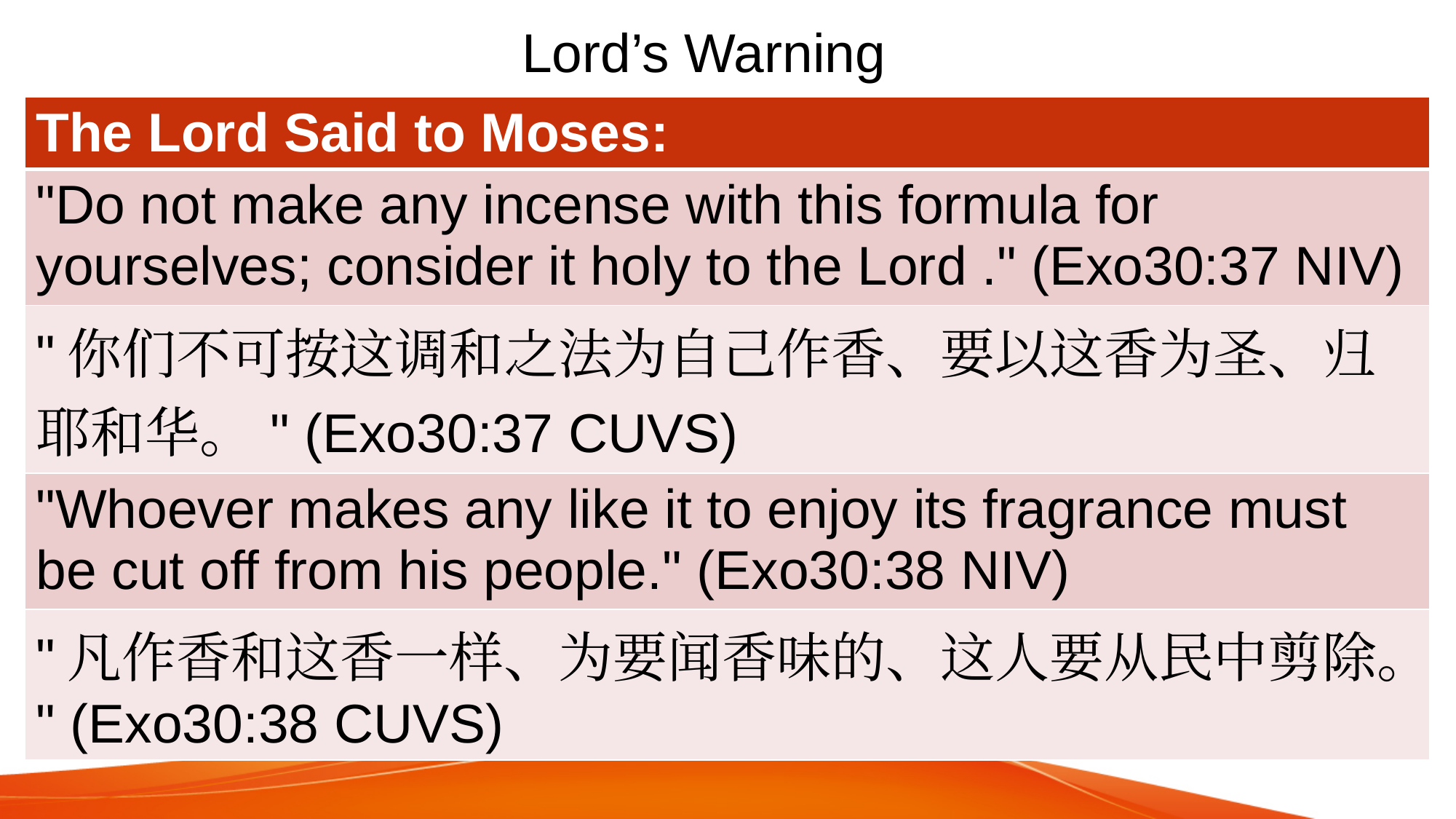

# Lord’s Warning
| The Lord Said to Moses: |
| --- |
| "Do not make any incense with this formula for yourselves; consider it holy to the Lord ." (Exo30:37 NIV) |
| "你们不可按这调和之法为自己作香、要以这香为圣、归耶和华。" (Exo30:37 CUVS) |
| "Whoever makes any like it to enjoy its fragrance must be cut off from his people." (Exo30:38 NIV) |
| "凡作香和这香一样、为要闻香味的、这人要从民中剪除。" (Exo30:38 CUVS) |